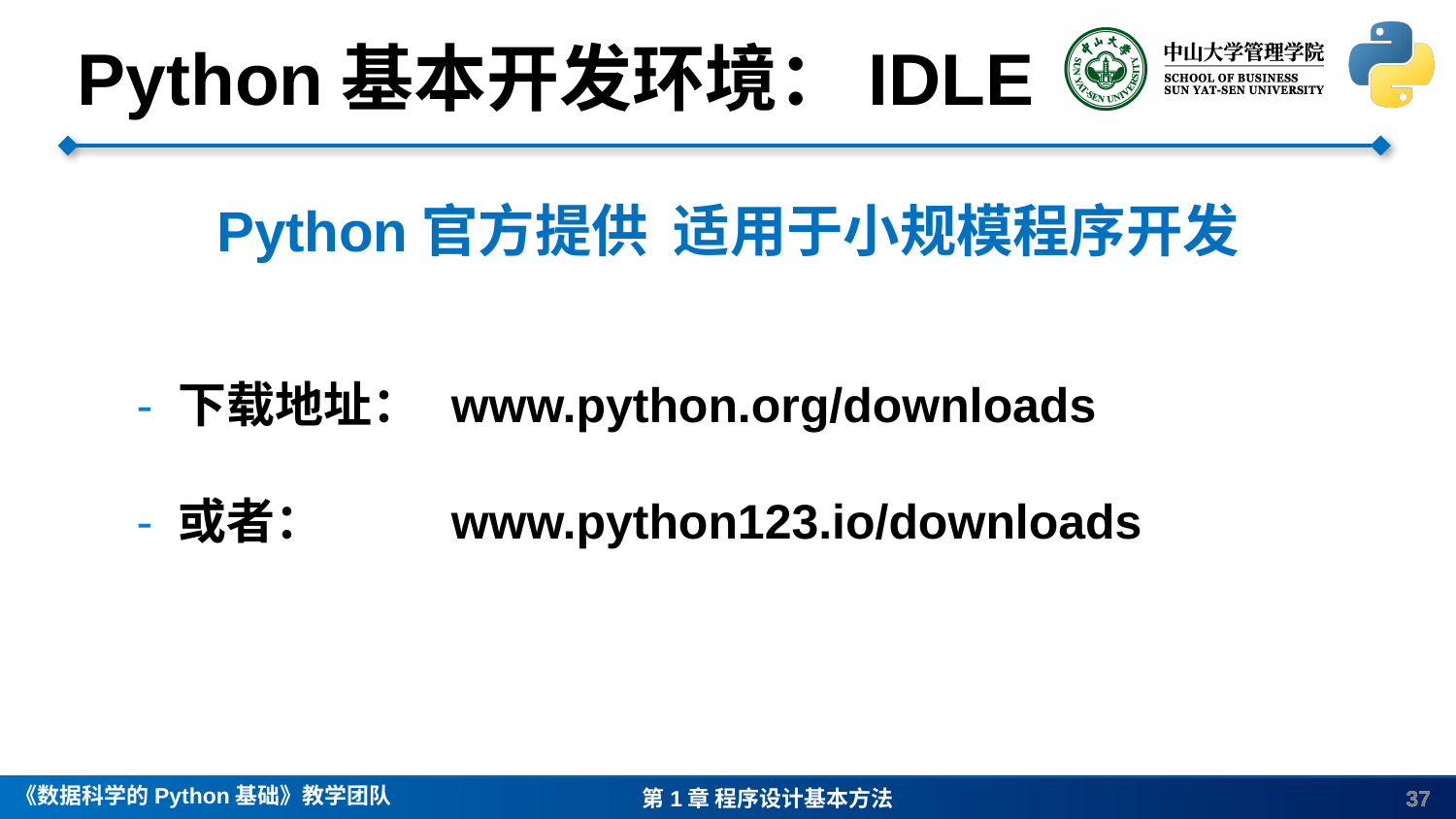

Python基本开发环境：IDLE
Python官方提供  适用于小规模程序开发
         - 下载地址：	www.python.org/downloads
         - 或者：	www.python123.io/downloads
37